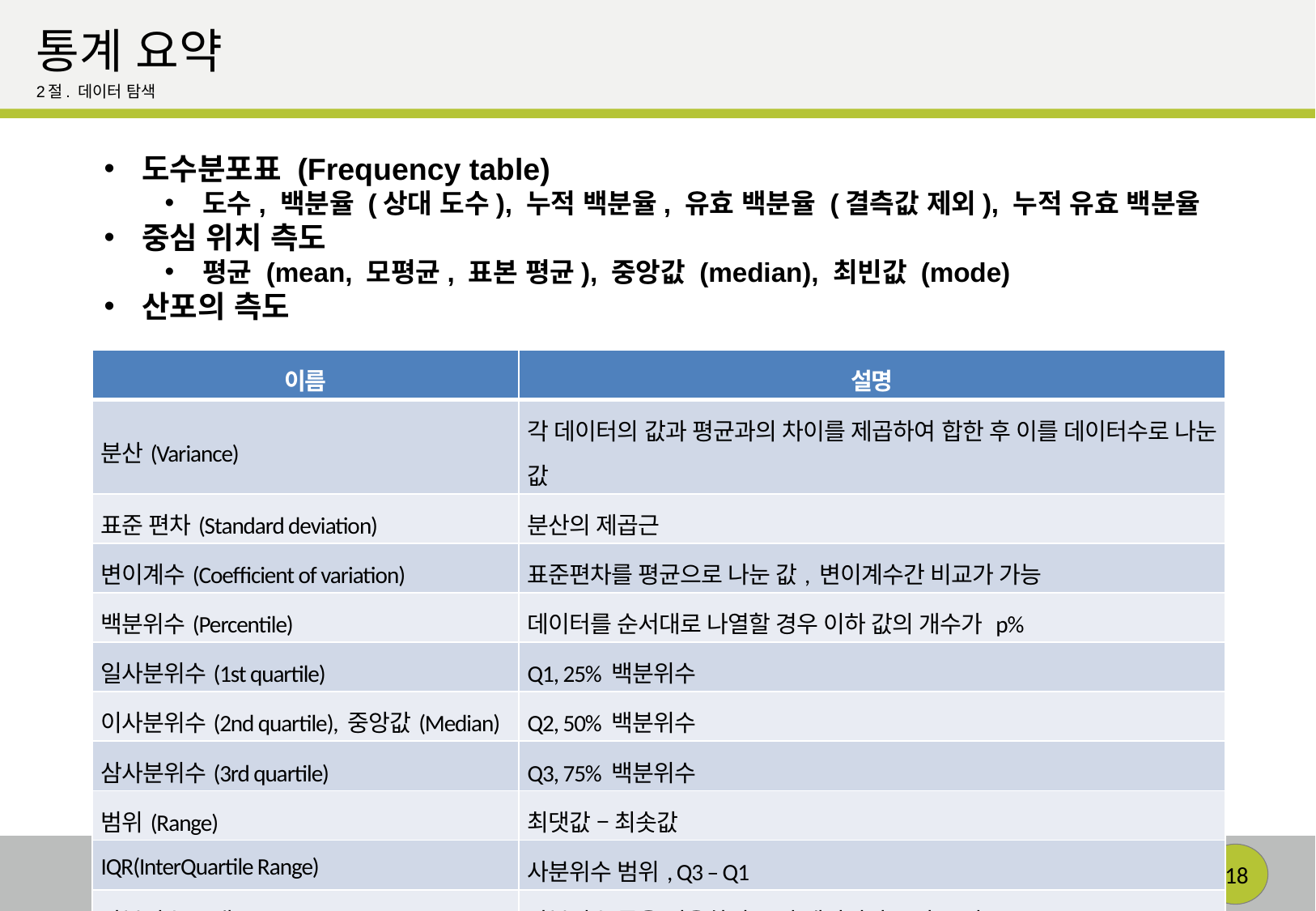

# 통계 요약
2절. 데이터 탐색
도수분포표 (Frequency table)
도수, 백분율 (상대 도수), 누적 백분율, 유효 백분율 (결측값 제외), 누적 유효 백분율
중심 위치 측도
평균 (mean, 모평균, 표본 평균), 중앙값 (median), 최빈값 (mode)
산포의 측도
| 이름 | 설명 |
| --- | --- |
| 분산(Variance) | 각 데이터의 값과 평균과의 차이를 제곱하여 합한 후 이를 데이터수로 나눈 값 |
| 표준 편차(Standard deviation) | 분산의 제곱근 |
| 변이계수(Coefficient of variation) | 표준편차를 평균으로 나눈 값, 변이계수간 비교가 가능 |
| 백분위수(Percentile) | 데이터를 순서대로 나열할 경우 이하 값의 개수가 p% |
| 일사분위수(1st quartile) | Q1, 25% 백분위수 |
| 이사분위수(2nd quartile), 중앙값(Median) | Q2, 50% 백분위수 |
| 삼사분위수(3rd quartile) | Q3, 75% 백분위수 |
| 범위(Range) | 최댓값 – 최솟값 |
| IQR(InterQuartile Range) | 사분위수 범위, Q3 – Q1 |
| 사분위수 그래프(Box-whisker plot) | 사분위수 등을 이용하여 그린 데이터의 요약 그림 |